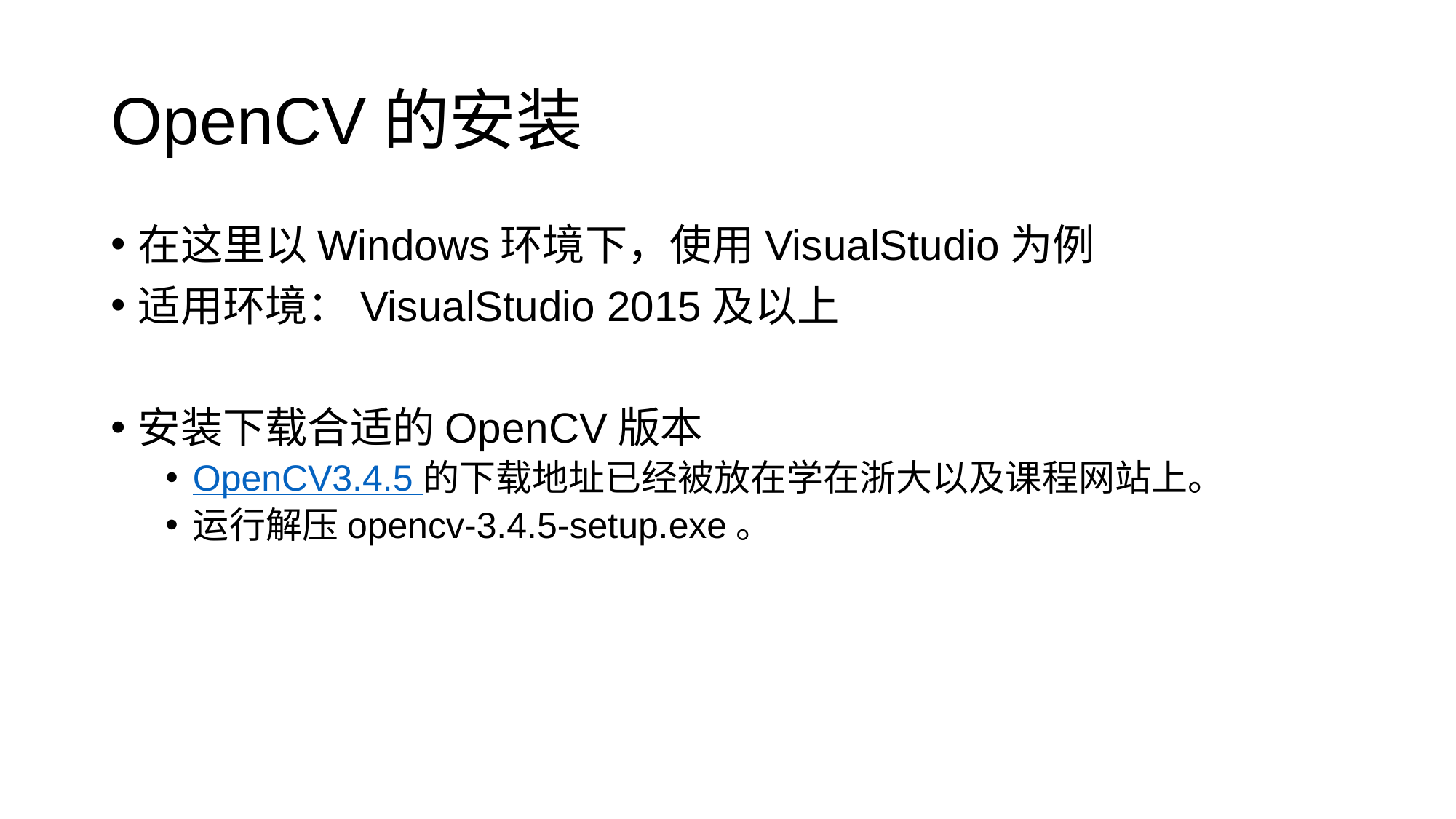

# OpenCV的安装
在这里以Windows环境下，使用VisualStudio为例
适用环境：VisualStudio 2015及以上

安装下载合适的OpenCV版本
OpenCV3.4.5 的下载地址已经被放在学在浙大以及课程网站上。
运行解压opencv-3.4.5-setup.exe。